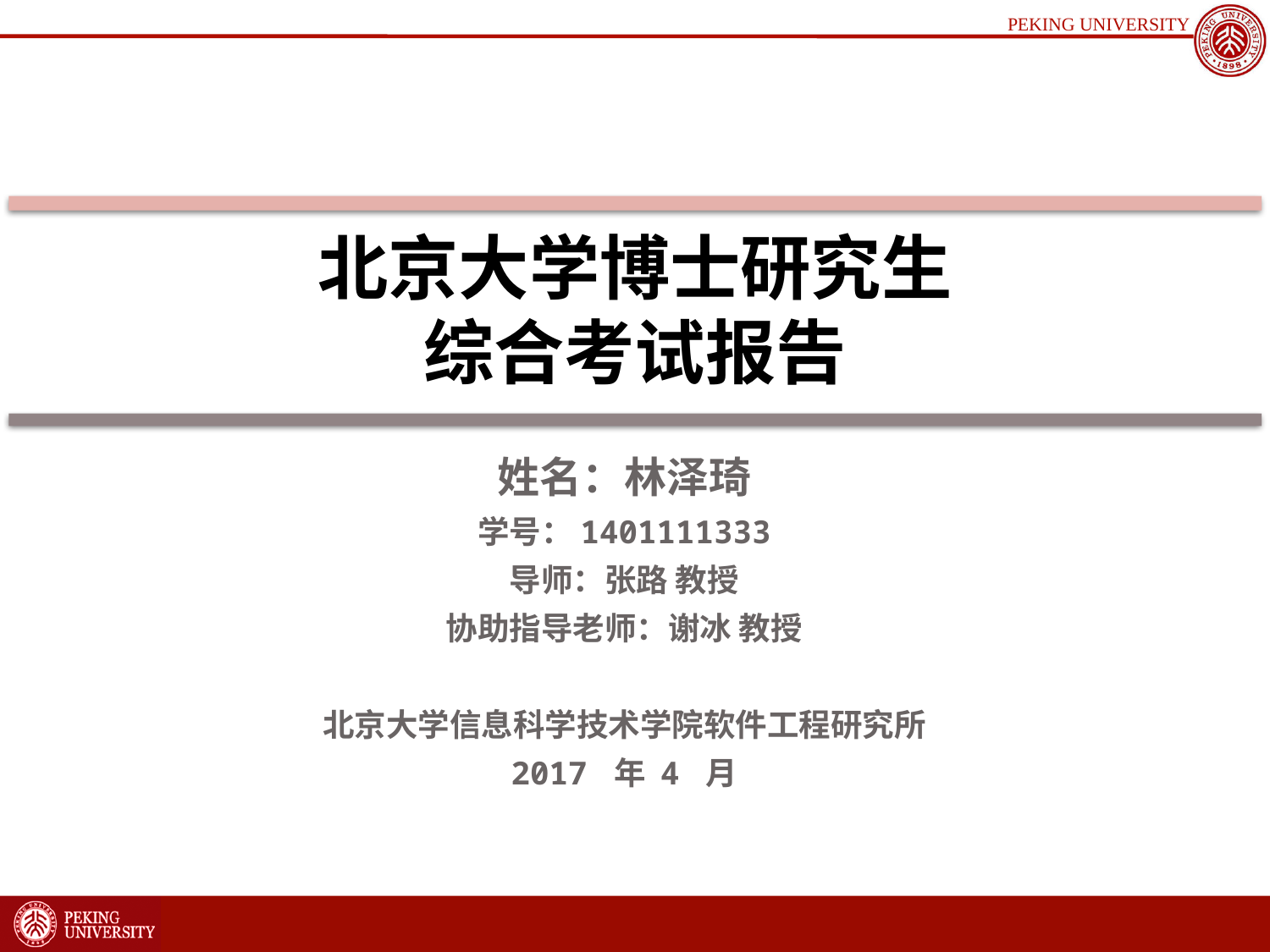

# 北京大学博士研究生 综合考试报告
姓名：林泽琦
学号：1401111333
导师：张路 教授
协助指导老师：谢冰 教授

北京大学信息科学技术学院软件工程研究所
2017 年 4 月